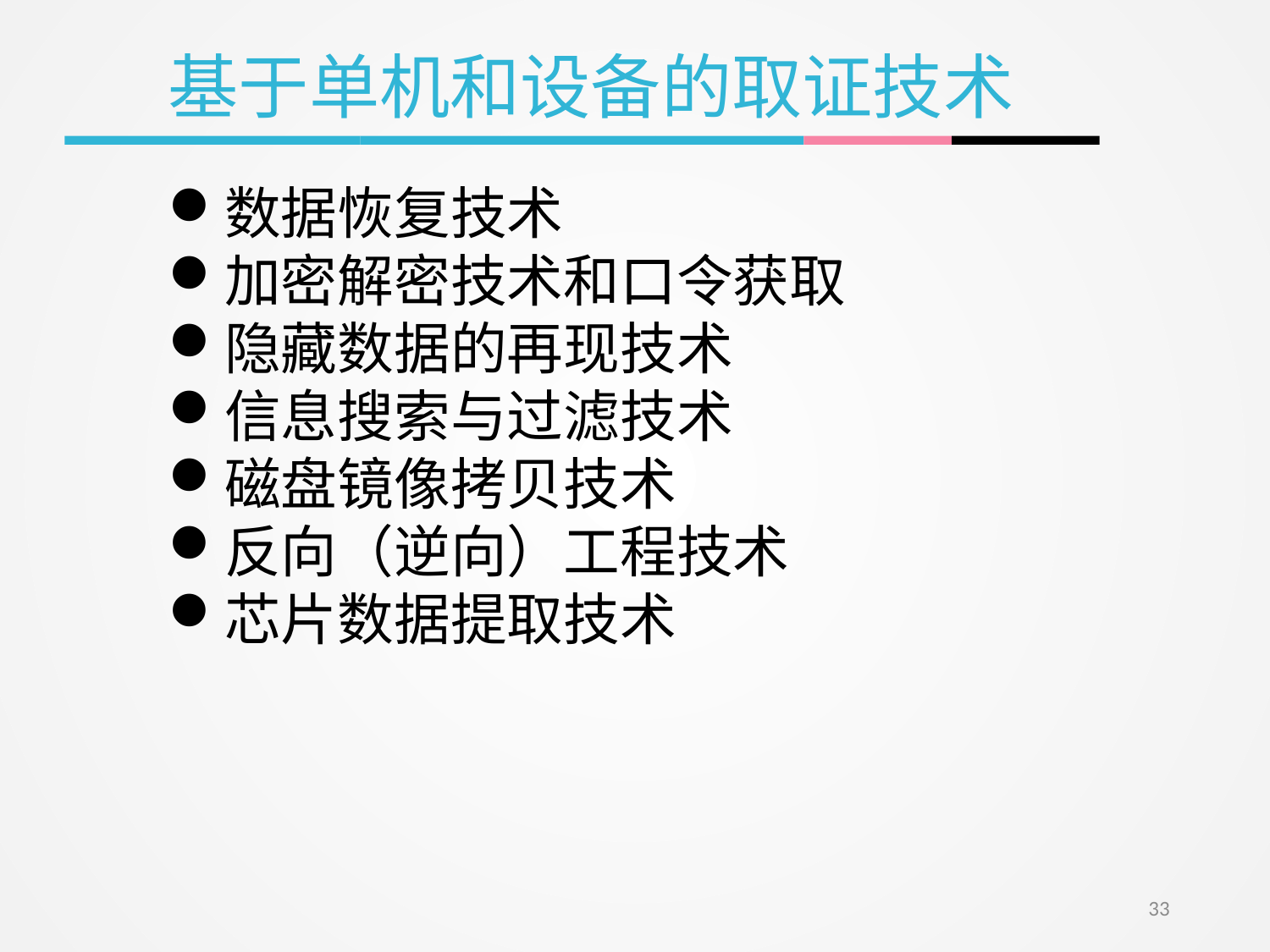

基于单机和设备的取证技术

数据恢复技术
加密解密技术和口令获取
隐藏数据的再现技术
信息搜索与过滤技术
磁盘镜像拷贝技术
反向（逆向）工程技术
芯片数据提取技术
33